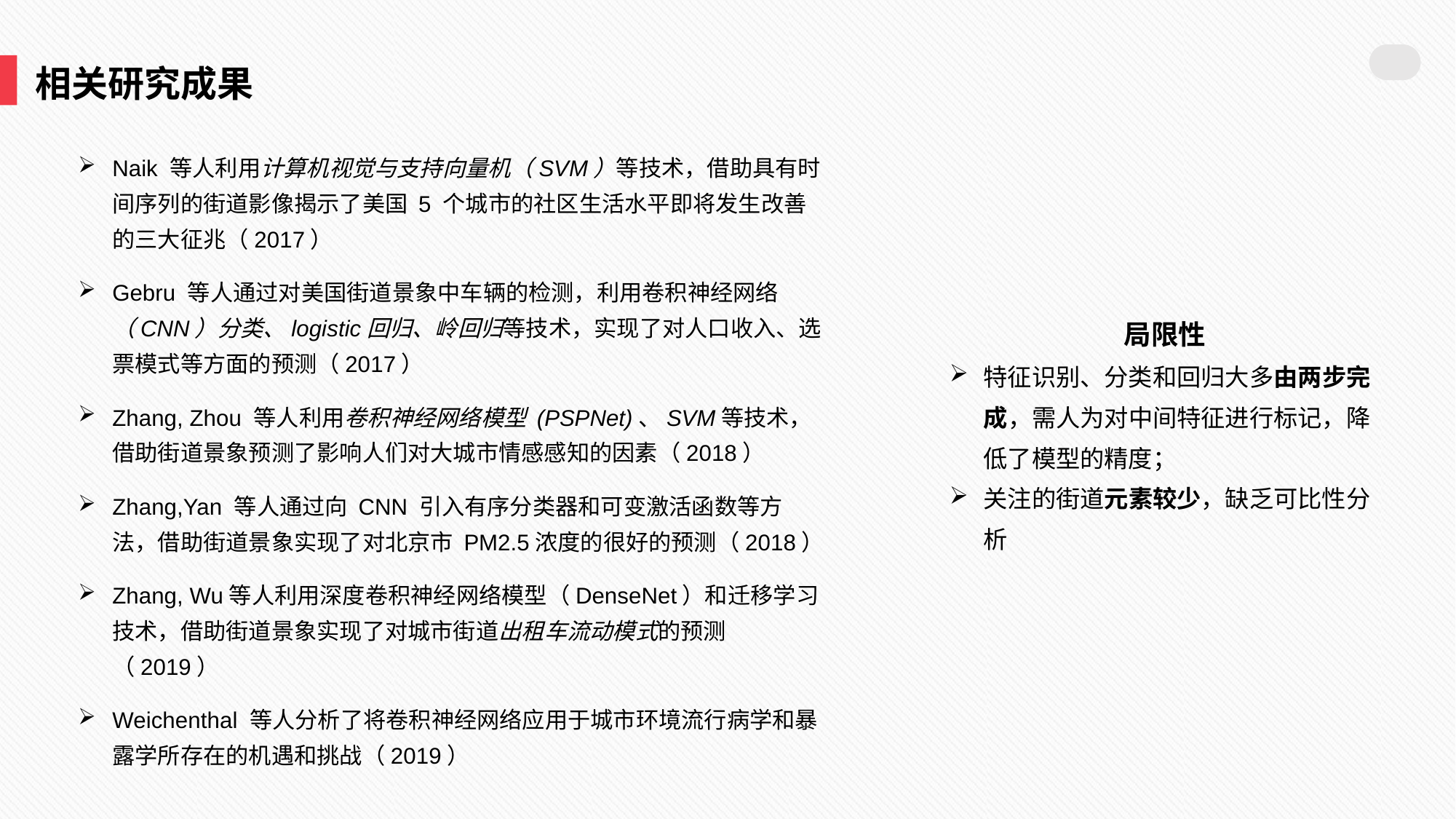

6
相关研究成果
Naik 等人利用计算机视觉与支持向量机（SVM）等技术，借助具有时间序列的街道影像揭示了美国 5 个城市的社区生活水平即将发生改善的三大征兆（2017）
Gebru 等人通过对美国街道景象中车辆的检测，利用卷积神经网络（CNN）分类、logistic回归、岭回归等技术，实现了对人口收入、选票模式等方面的预测（2017）
Zhang, Zhou 等人利用卷积神经网络模型 (PSPNet)、SVM等技术，借助街道景象预测了影响人们对大城市情感感知的因素（2018）
Zhang,Yan 等人通过向 CNN 引入有序分类器和可变激活函数等方法，借助街道景象实现了对北京市 PM2.5浓度的很好的预测（2018）
Zhang, Wu等人利用深度卷积神经网络模型（DenseNet）和迁移学习技术，借助街道景象实现了对城市街道出租车流动模式的预测（2019）
Weichenthal 等人分析了将卷积神经网络应用于城市环境流行病学和暴露学所存在的机遇和挑战（2019）
局限性
特征识别、分类和回归大多由两步完成，需人为对中间特征进行标记，降低了模型的精度；
关注的街道元素较少，缺乏可比性分析